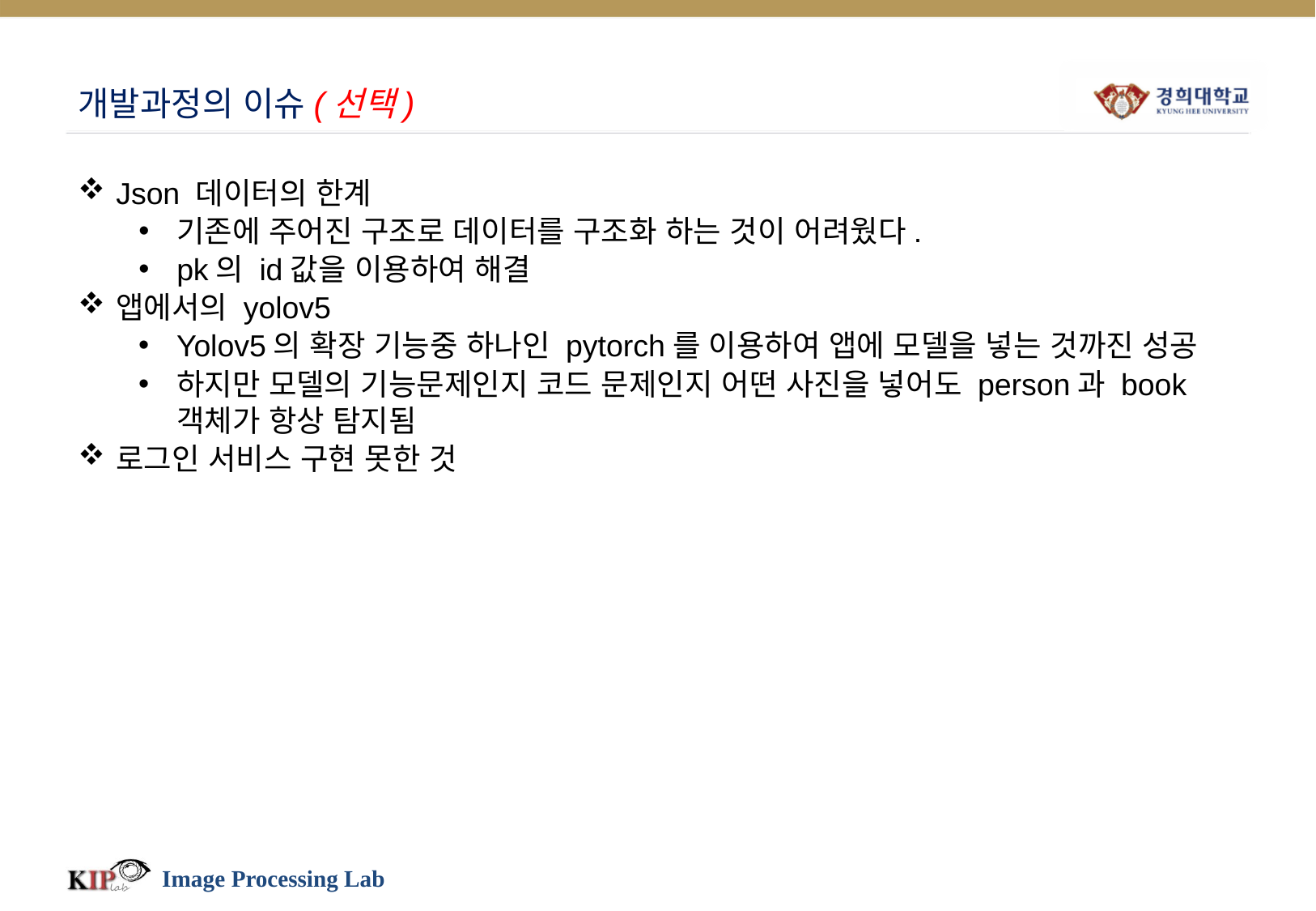

# 개발과정의 이슈(선택)
Json 데이터의 한계
기존에 주어진 구조로 데이터를 구조화 하는 것이 어려웠다.
pk의 id값을 이용하여 해결
앱에서의 yolov5
Yolov5의 확장 기능중 하나인 pytorch를 이용하여 앱에 모델을 넣는 것까진 성공
하지만 모델의 기능문제인지 코드 문제인지 어떤 사진을 넣어도 person과 book 객체가 항상 탐지됨
로그인 서비스 구현 못한 것

Image Processing Lab